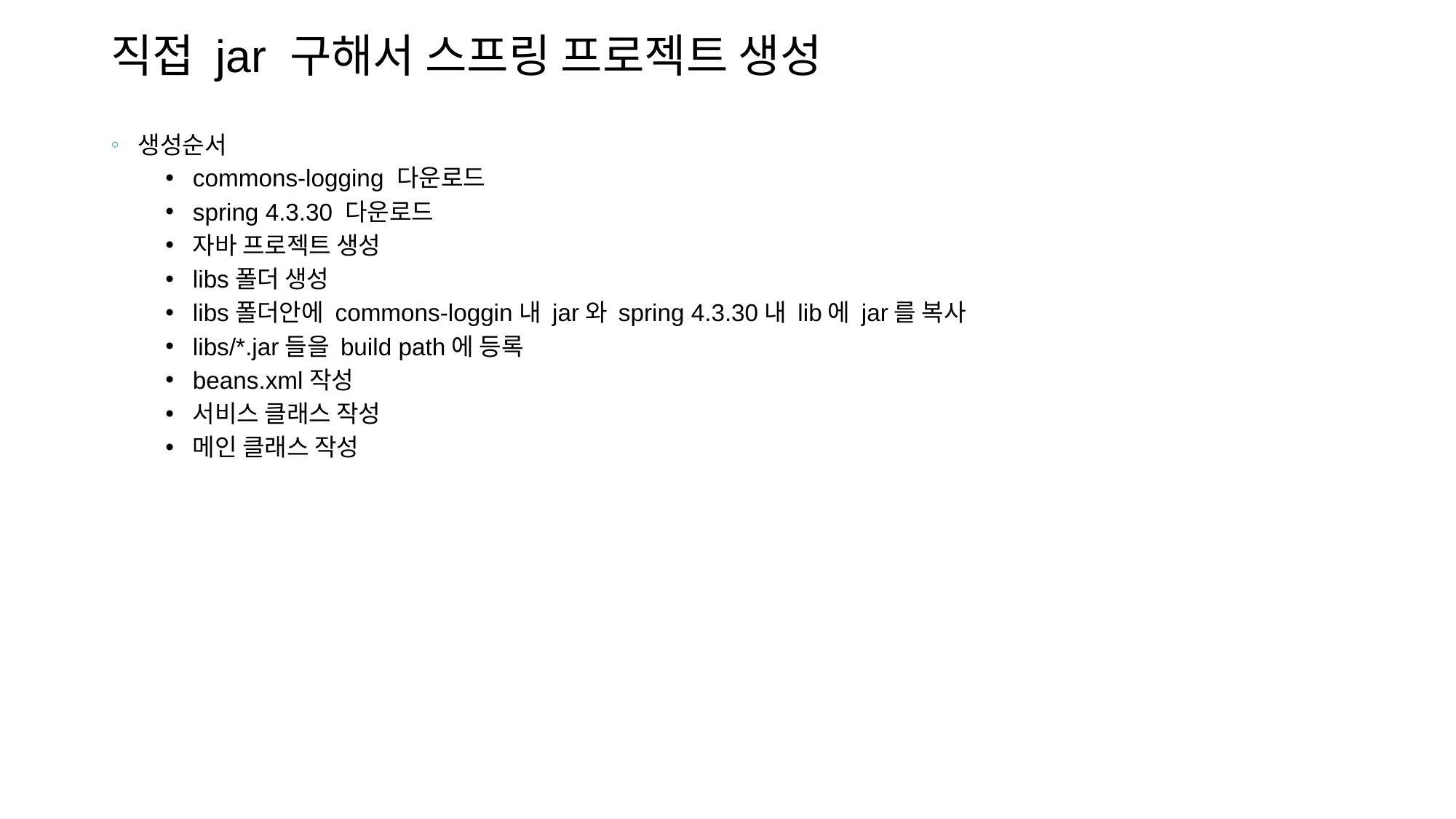

# 직접 jar 구해서 스프링 프로젝트 생성
생성순서
commons-logging 다운로드
spring 4.3.30 다운로드
자바 프로젝트 생성
libs폴더 생성
libs폴더안에 commons-loggin내 jar와 spring 4.3.30내 lib에 jar를 복사
libs/*.jar들을 build path에 등록
beans.xml작성
서비스 클래스 작성
메인 클래스 작성